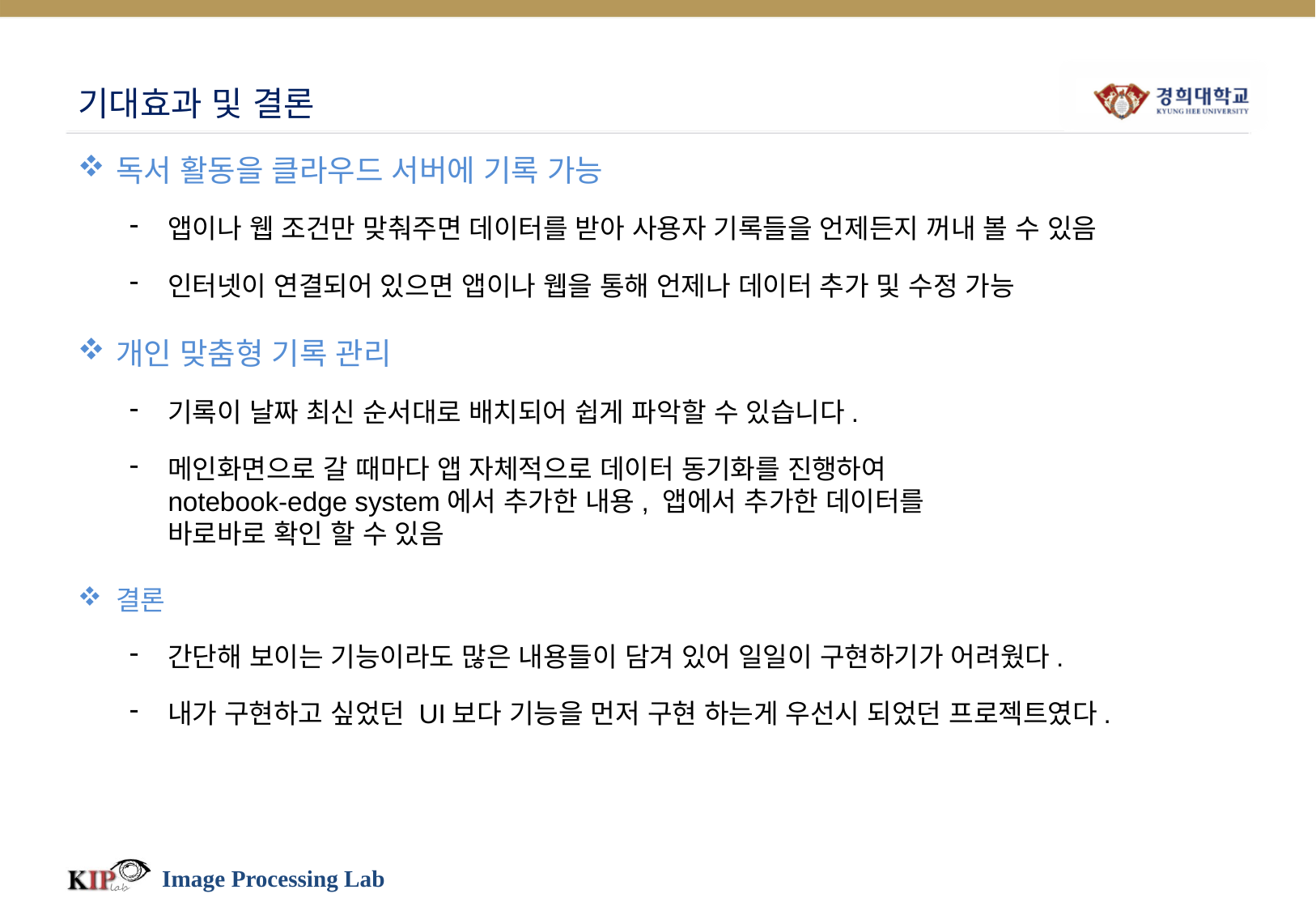

# 기대효과 및 결론
독서 활동을 클라우드 서버에 기록 가능
앱이나 웹 조건만 맞춰주면 데이터를 받아 사용자 기록들을 언제든지 꺼내 볼 수 있음
인터넷이 연결되어 있으면 앱이나 웹을 통해 언제나 데이터 추가 및 수정 가능
개인 맞춤형 기록 관리
기록이 날짜 최신 순서대로 배치되어 쉽게 파악할 수 있습니다.
메인화면으로 갈 때마다 앱 자체적으로 데이터 동기화를 진행하여
notebook-edge system에서 추가한 내용, 앱에서 추가한 데이터를
바로바로 확인 할 수 있음
결론
간단해 보이는 기능이라도 많은 내용들이 담겨 있어 일일이 구현하기가 어려웠다.
내가 구현하고 싶었던 UI보다 기능을 먼저 구현 하는게 우선시 되었던 프로젝트였다.

Image Processing Lab